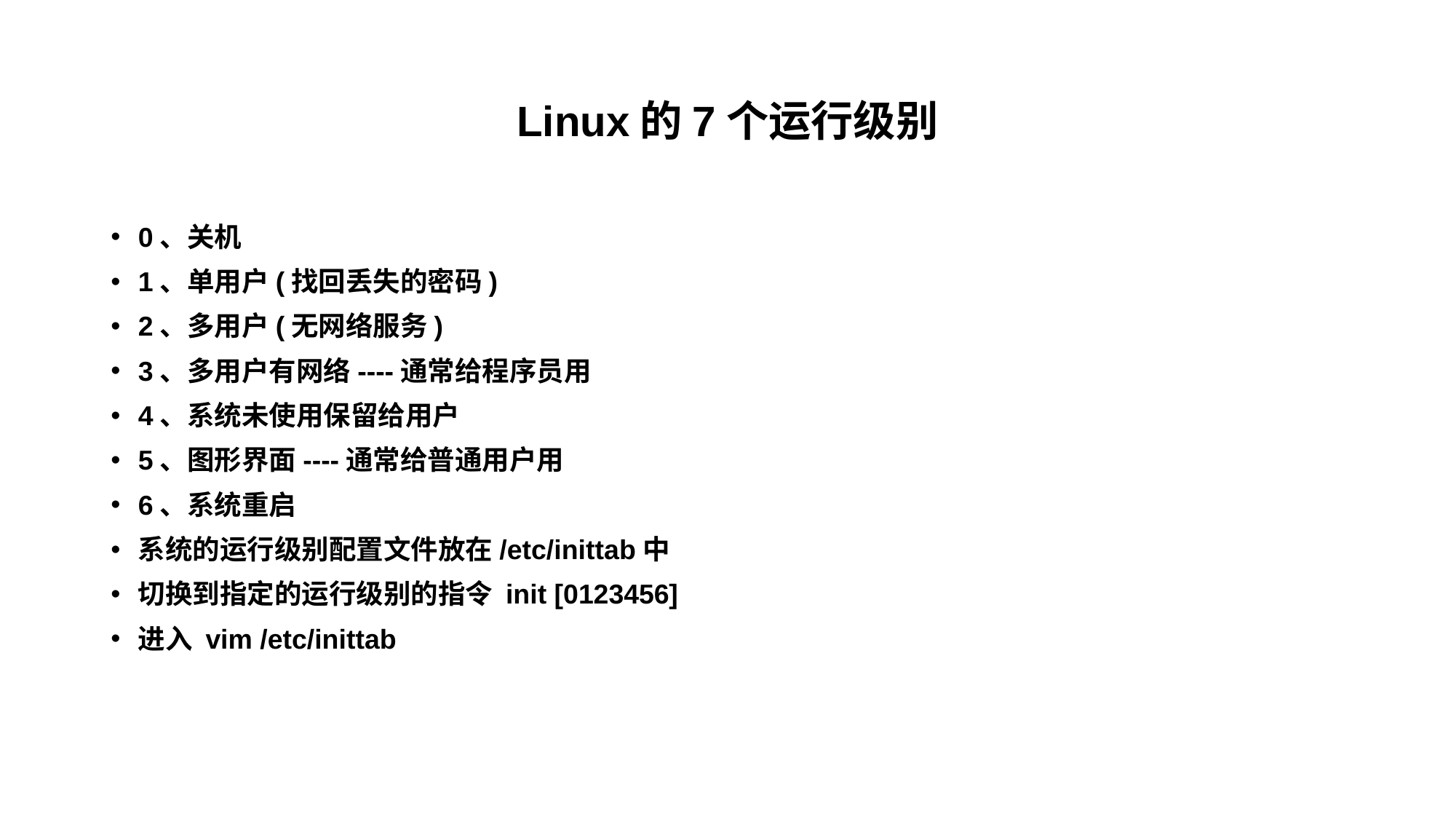

# Linux的7个运行级别
0、关机
1、单用户(找回丢失的密码)
2、多用户(无网络服务)
3、多用户有网络----通常给程序员用
4、系统未使用保留给用户
5、图形界面----通常给普通用户用
6、系统重启
系统的运行级别配置文件放在/etc/inittab中
切换到指定的运行级别的指令 init [0123456]
进入 vim /etc/inittab